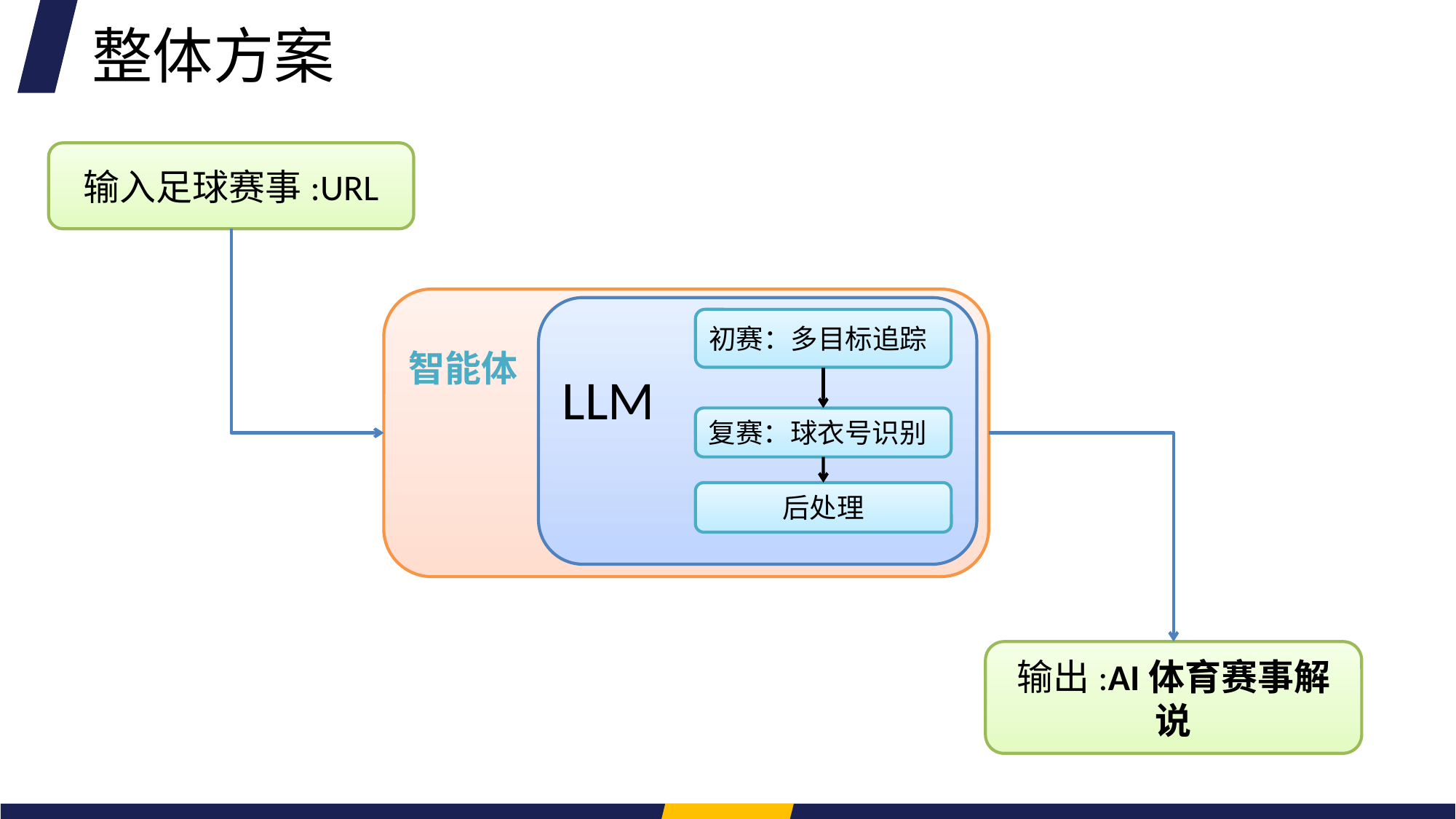

整体方案
输入足球赛事:URL
智能体

LLM

初赛：多目标追踪
复赛：球衣号识别
后处理
输出:AI体育赛事解说
7